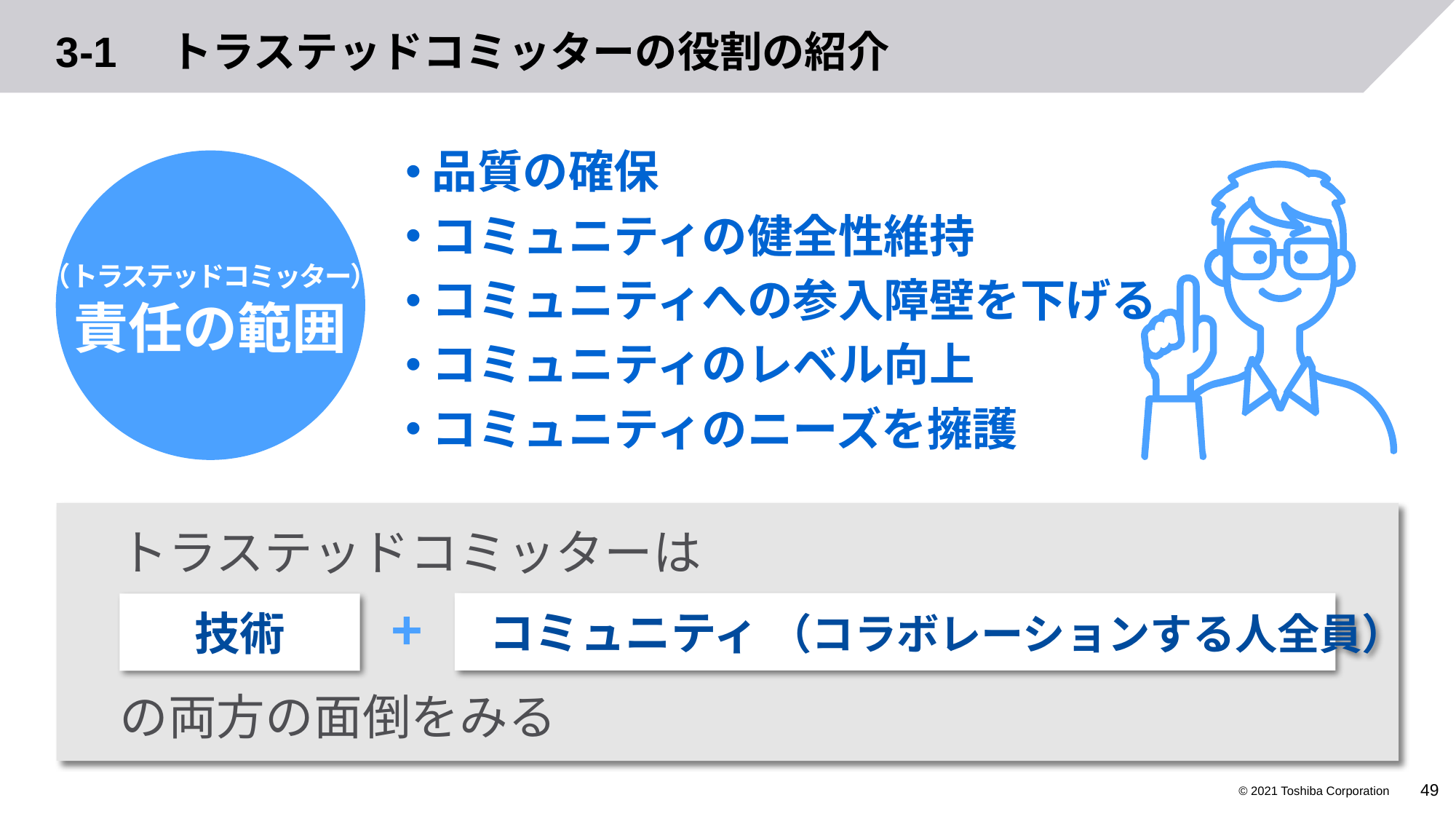

# 3-1　トラステッドコミッターの役割の紹介
品質の確保
コミュニティの健全性維持
コミュニティへの参入障壁を下げる
コミュニティのレベル向上
コミュニティのニーズを擁護

（トラステッドコミッター）
責任の範囲

トラステッドコミッターは
コミュニティ （コラボレーションする人全員）
技術
+
の両方の面倒をみる